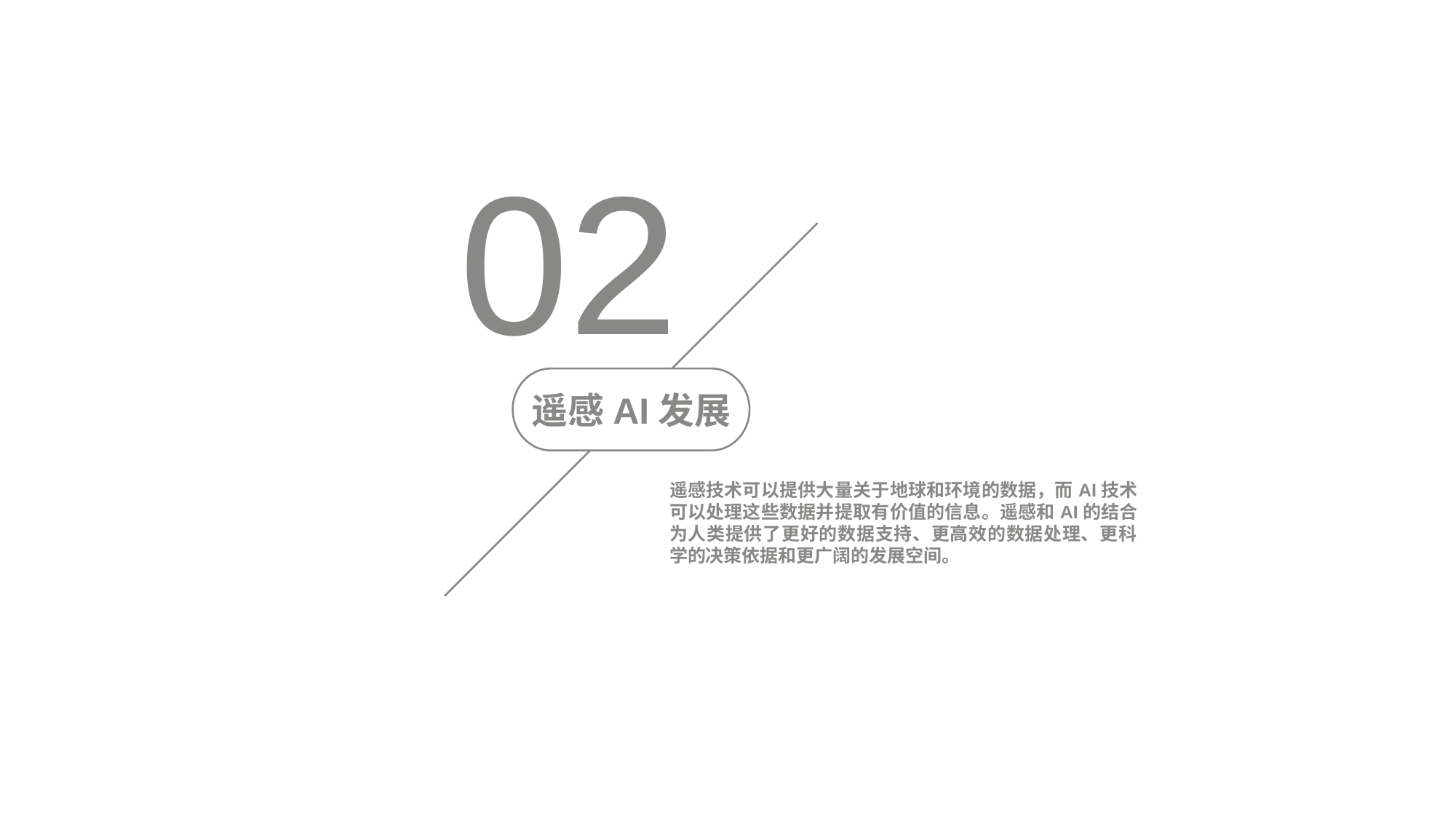

02

遥感AI发展
遥感技术可以提供大量关于地球和环境的数据，而AI技术可以处理这些数据并提取有价值的信息。遥感和AI的结合为人类提供了更好的数据支持、更高效的数据处理、更科学的决策依据和更广阔的发展空间。